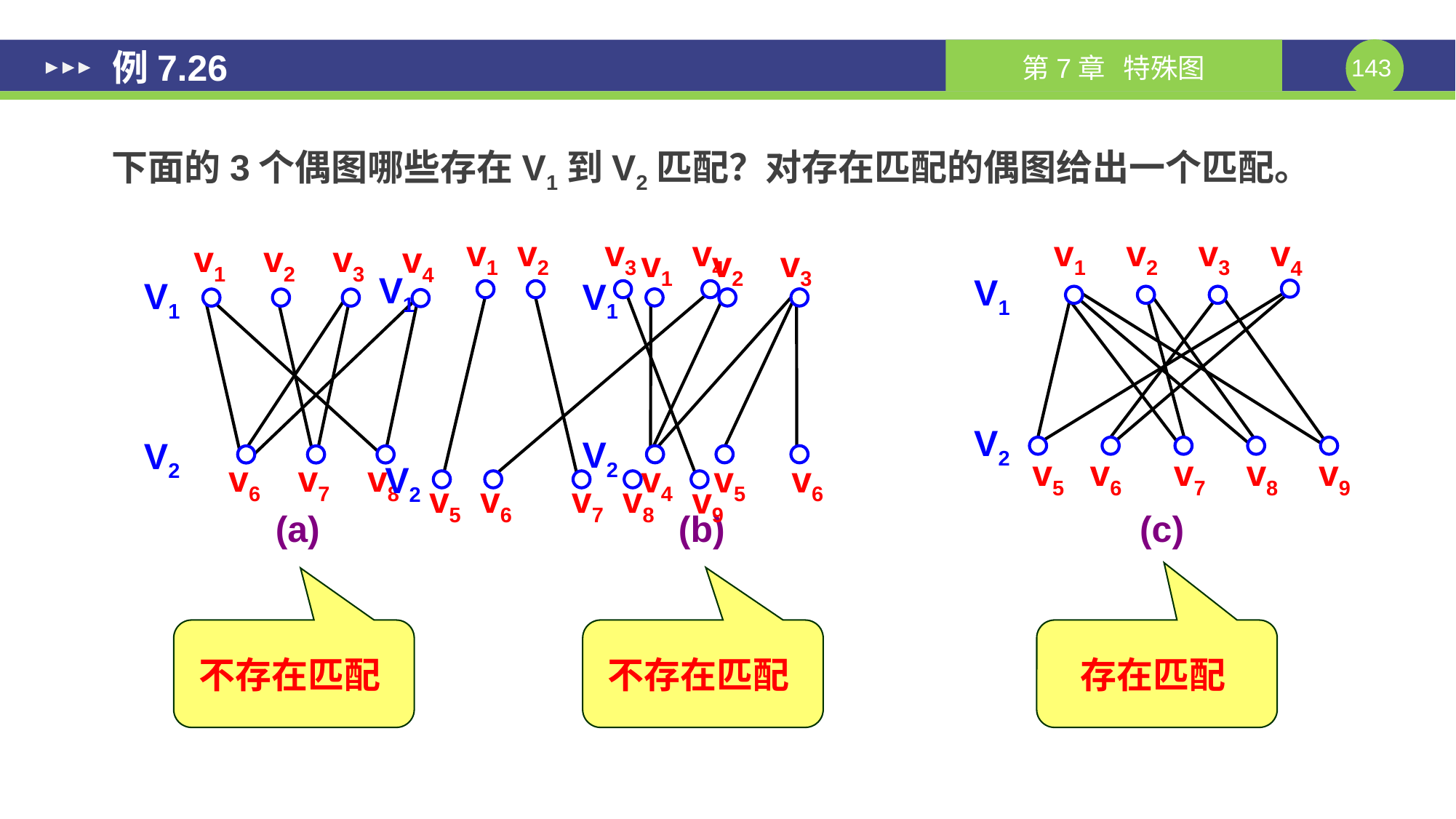

# 例7.26
下面的3个偶图哪些存在V1到V2匹配？对存在匹配的偶图给出一个匹配。
v1
v2
v3
v4
V1

V2

v5
v6
v7
v8
v9
v1
v2
v3
v4
V1

V2

v5
v6
v7
v8
v9
(c)
v1
v2
v3
v4
V1

V2

v6
v7
v8
(a)
v1
v2
v3
V1

V2

v4
v5
v6
(b)
不存在匹配
不存在匹配
存在匹配